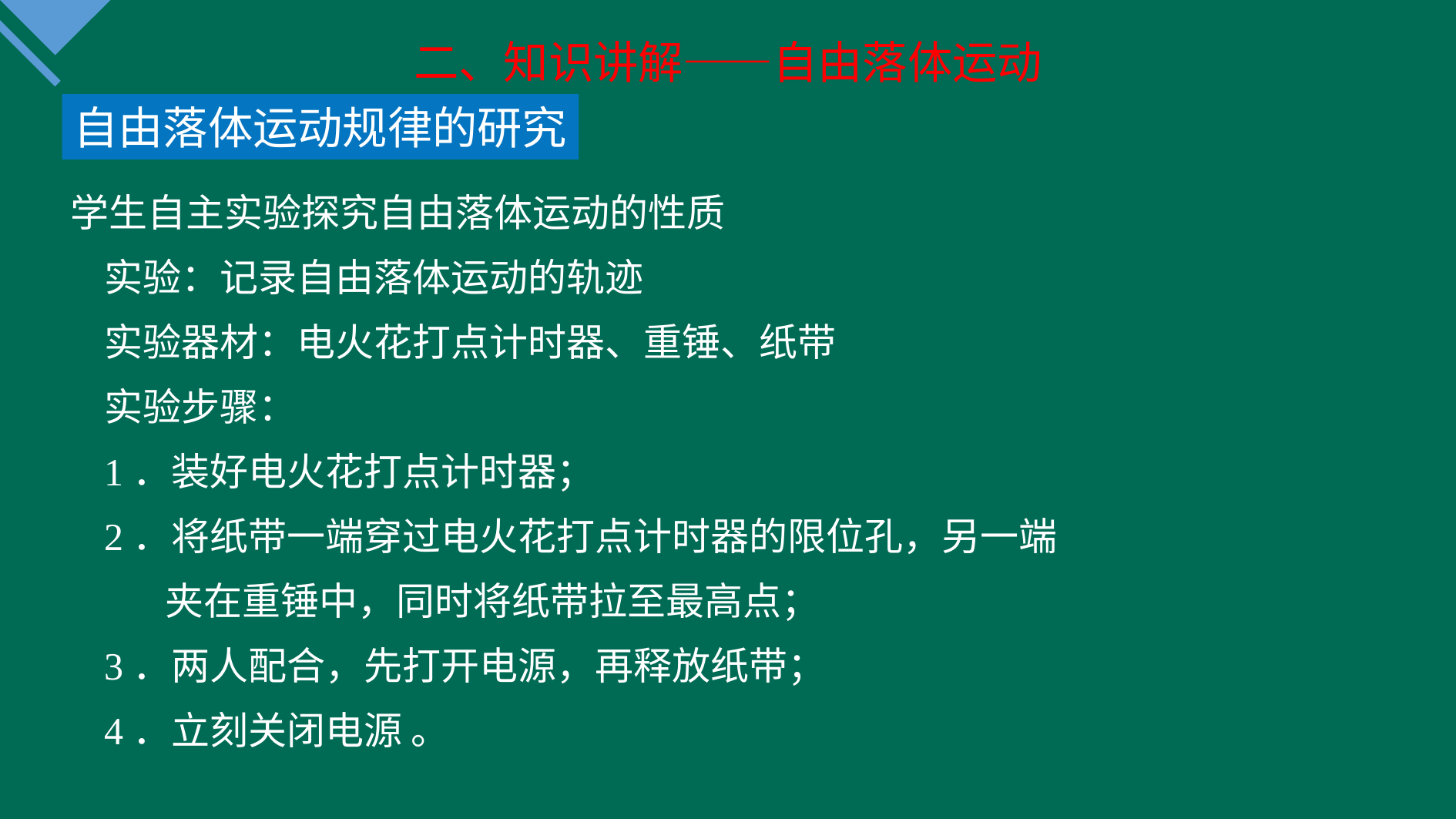

二、知识讲解——自由落体运动
自由落体运动规律的研究
学生自主实验探究自由落体运动的性质
实验：记录自由落体运动的轨迹
实验器材：电火花打点计时器、重锤、纸带
实验步骤：
1．装好电火花打点计时器；
2．将纸带一端穿过电火花打点计时器的限位孔，另一端
      夹在重锤中，同时将纸带拉至最高点；
3．两人配合，先打开电源，再释放纸带；
4．立刻关闭电源 。